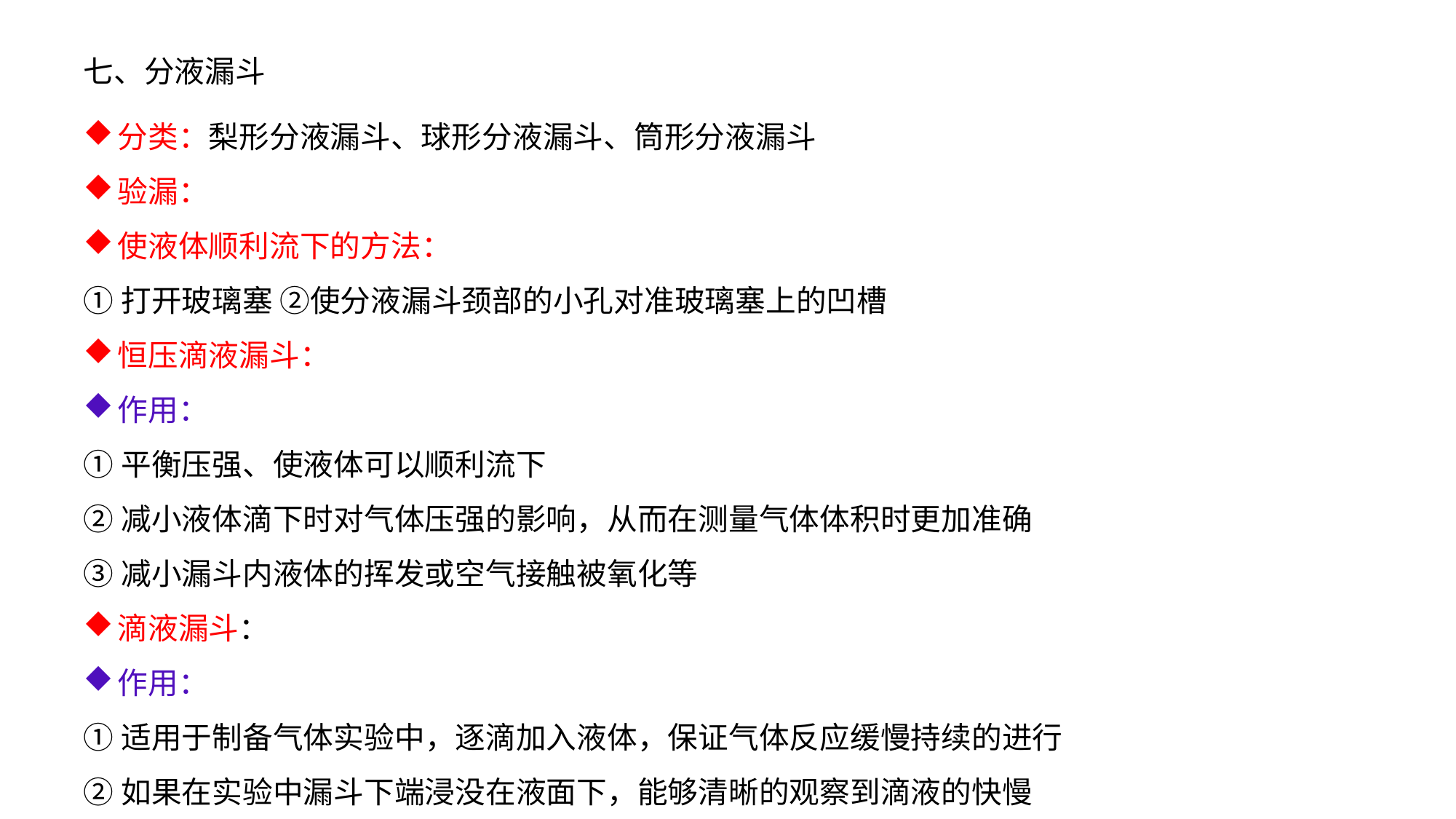

七、分液漏斗
分类：梨形分液漏斗、球形分液漏斗、筒形分液漏斗
验漏：
使液体顺利流下的方法：
①打开玻璃塞 ②使分液漏斗颈部的小孔对准玻璃塞上的凹槽
恒压滴液漏斗：
作用：
①平衡压强、使液体可以顺利流下
②减小液体滴下时对气体压强的影响，从而在测量气体体积时更加准确
③减小漏斗内液体的挥发或空气接触被氧化等
滴液漏斗：
作用：
①适用于制备气体实验中，逐滴加入液体，保证气体反应缓慢持续的进行
②如果在实验中漏斗下端浸没在液面下，能够清晰的观察到滴液的快慢